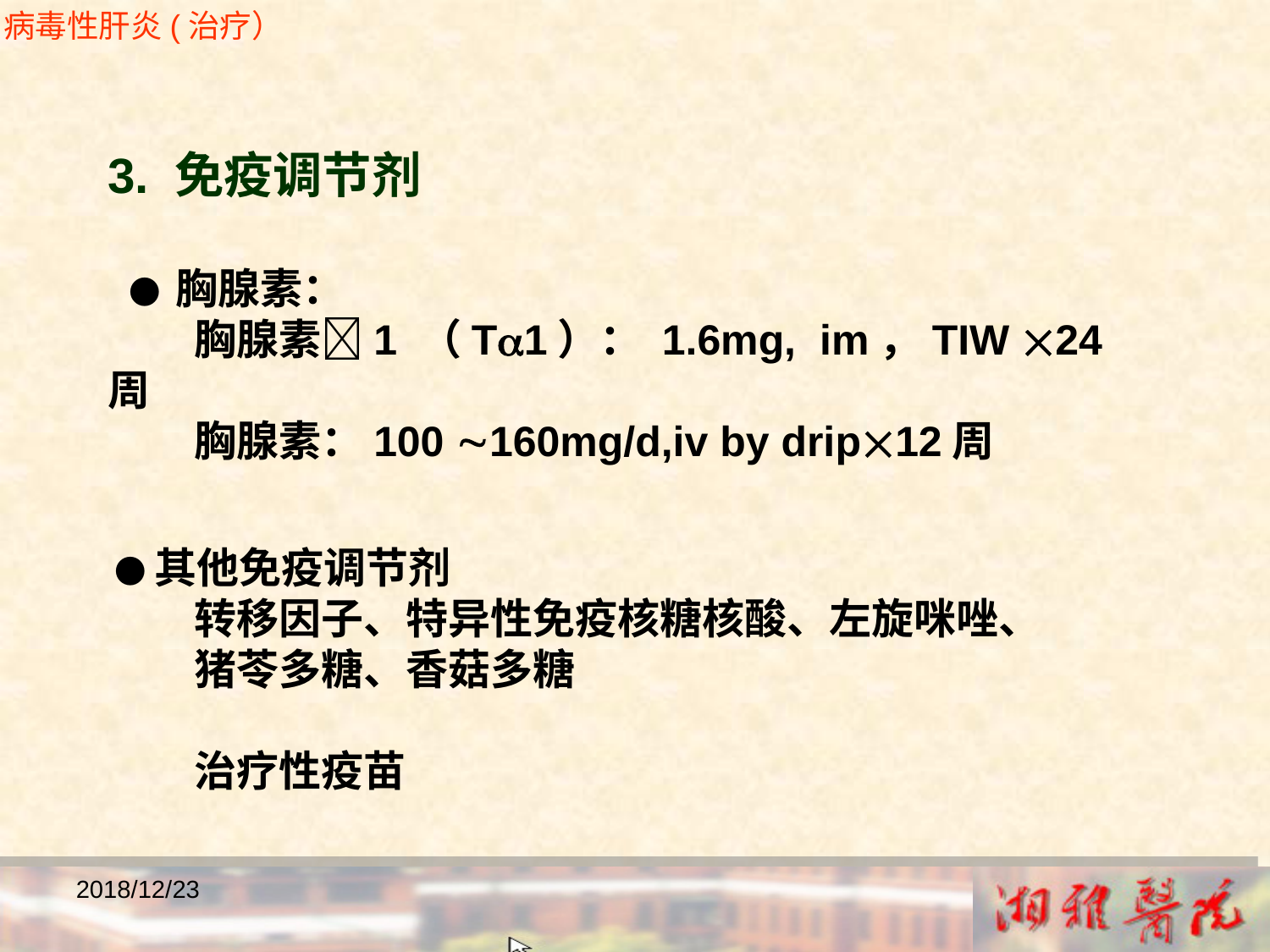

病毒性肝炎(治疗）
3. 免疫调节剂

   ● 胸腺素：
        胸腺素α1 （Tα1）： 1.6mg,  im，TIW ×24 周
        胸腺素：100 ∼160mg/d,iv by drip×12周

 ●其他免疫调节剂
        转移因子、特异性免疫核糖核酸、左旋咪唑、
        猪苓多糖、香菇多糖

        治疗性疫苗
2018/12/23